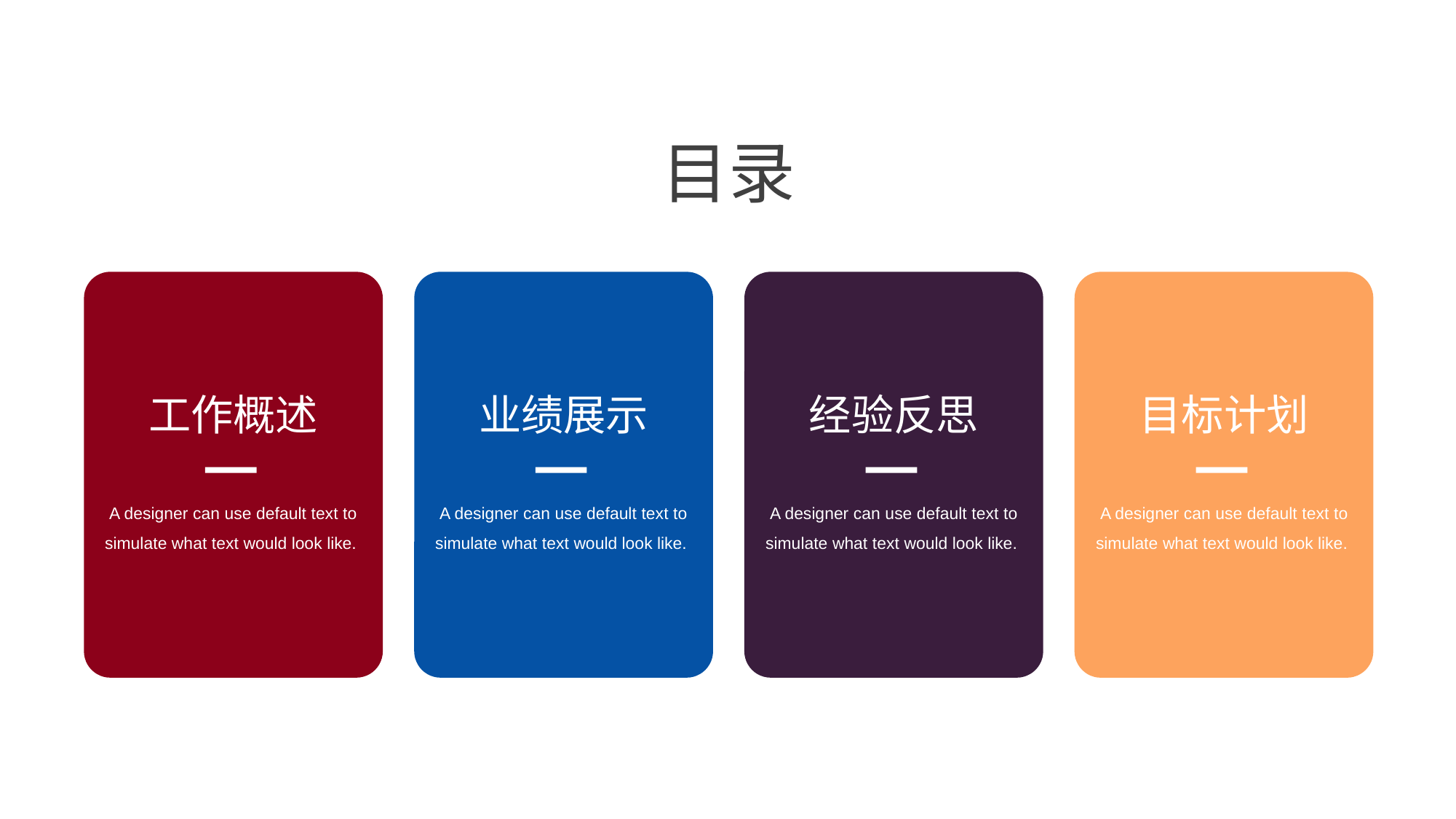

目录

工作概述
业绩展示
经验反思
目标计划

A designer can use default text to simulate what text would look like.
A designer can use default text to simulate what text would look like.
A designer can use default text to simulate what text would look like.
A designer can use default text to simulate what text would look like.